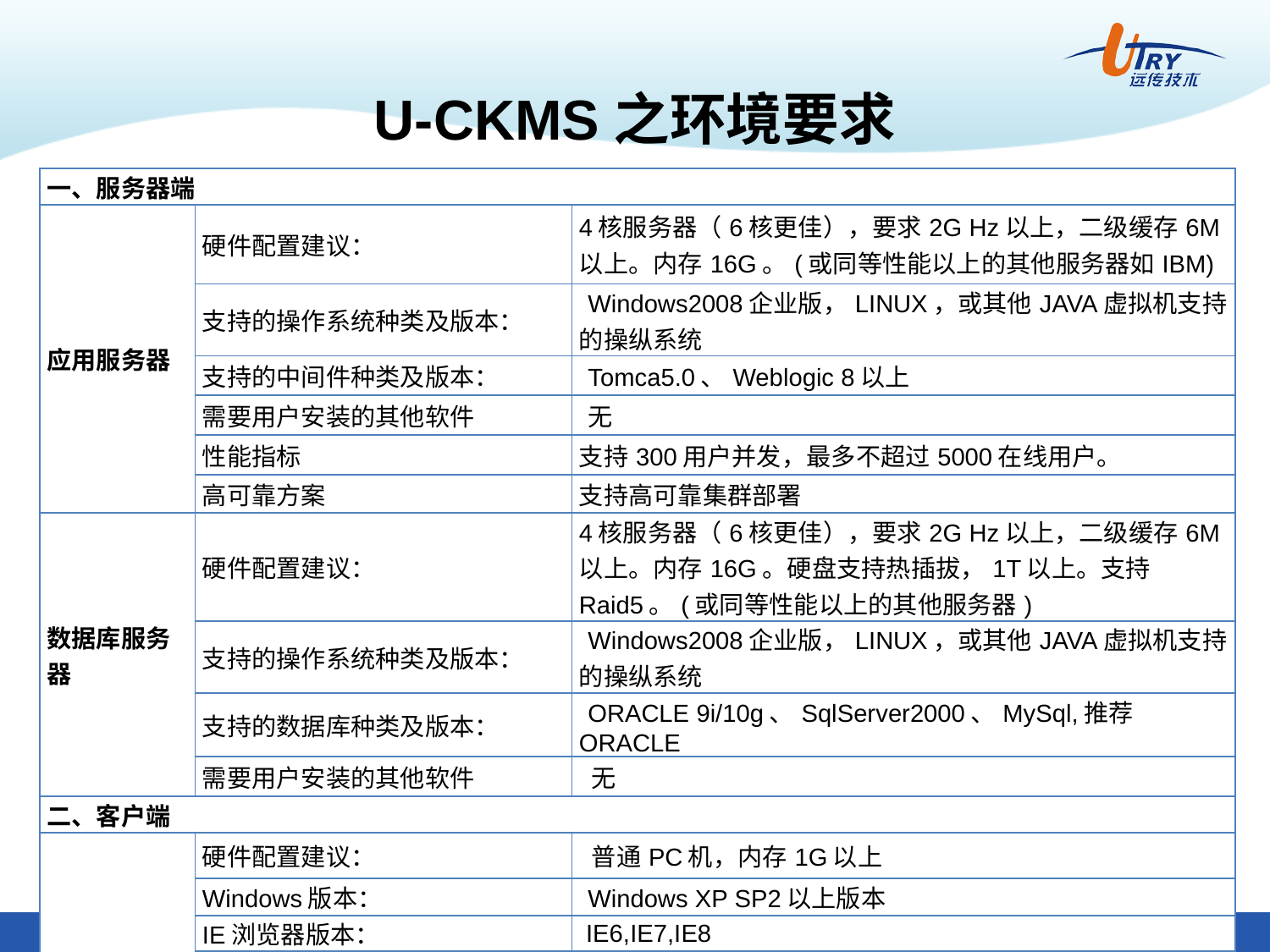

# U-CKMS之环境要求
| 一、服务器端 |  |  |
| --- | --- | --- |
| 应用服务器 | 硬件配置建议： | 4核服务器（6核更佳），要求2G Hz以上，二级缓存6M以上。内存16G。(或同等性能以上的其他服务器如IBM) |
|  | 支持的操作系统种类及版本： | Windows2008企业版，LINUX，或其他JAVA虚拟机支持的操纵系统 |
|  | 支持的中间件种类及版本： | Tomca5.0、Weblogic 8以上 |
|  | 需要用户安装的其他软件 | 无 |
|  | 性能指标 | 支持300用户并发，最多不超过5000在线用户。 |
|  | 高可靠方案 | 支持高可靠集群部署 |
| 数据库服务器 | 硬件配置建议： | 4核服务器（6核更佳），要求2G Hz以上，二级缓存6M以上。内存16G。硬盘支持热插拔，1T以上。支持Raid5。(或同等性能以上的其他服务器) |
|  | 支持的操作系统种类及版本： | Windows2008企业版，LINUX，或其他JAVA虚拟机支持的操纵系统 |
|  | 支持的数据库种类及版本： | ORACLE 9i/10g、SqlServer2000、MySql,推荐ORACLE |
|  | 需要用户安装的其他软件 | 无 |
| 二、客户端 |  |  |
|  | 硬件配置建议： | 普通PC机，内存1G以上 |
|  | Windows版本： | Windows XP SP2以上版本 |
|  | IE浏览器版本： | IE6,IE7,IE8 |
|  | 需要用户安装的其他软件： | 无 |